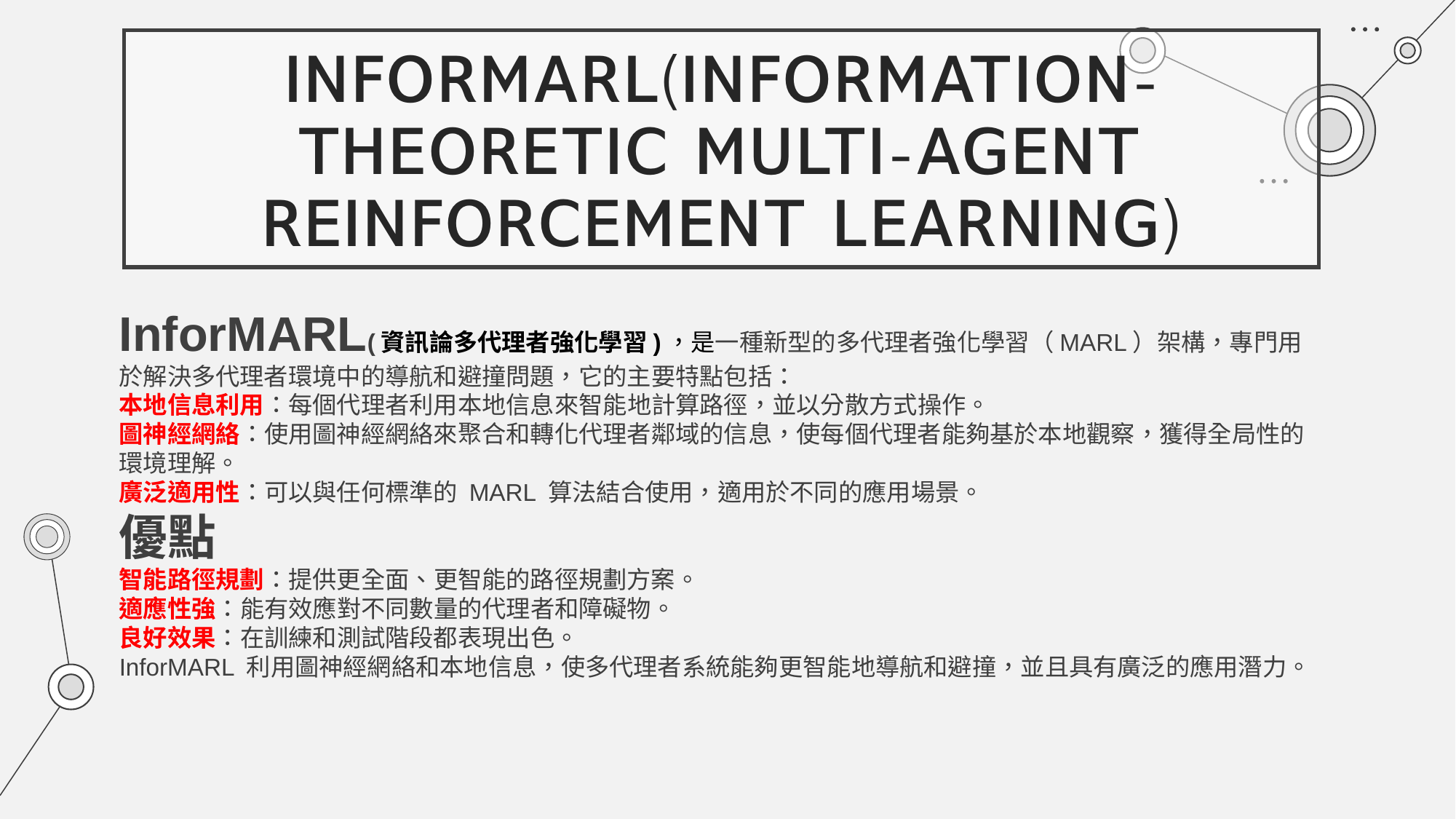

# InforMARL(Information-Theoretic Multi-Agent Reinforcement Learning)
InforMARL(資訊論多代理者強化學習)，是一種新型的多代理者強化學習（MARL）架構，專門用於解決多代理者環境中的導航和避撞問題，它的主要特點包括：
本地信息利用：每個代理者利用本地信息來智能地計算路徑，並以分散方式操作。
圖神經網絡：使用圖神經網絡來聚合和轉化代理者鄰域的信息，使每個代理者能夠基於本地觀察，獲得全局性的環境理解。
廣泛適用性：可以與任何標準的 MARL 算法結合使用，適用於不同的應用場景。
優點
智能路徑規劃：提供更全面、更智能的路徑規劃方案。
適應性強：能有效應對不同數量的代理者和障礙物。
良好效果：在訓練和測試階段都表現出色。
InforMARL 利用圖神經網絡和本地信息，使多代理者系統能夠更智能地導航和避撞，並且具有廣泛的應用潛力。